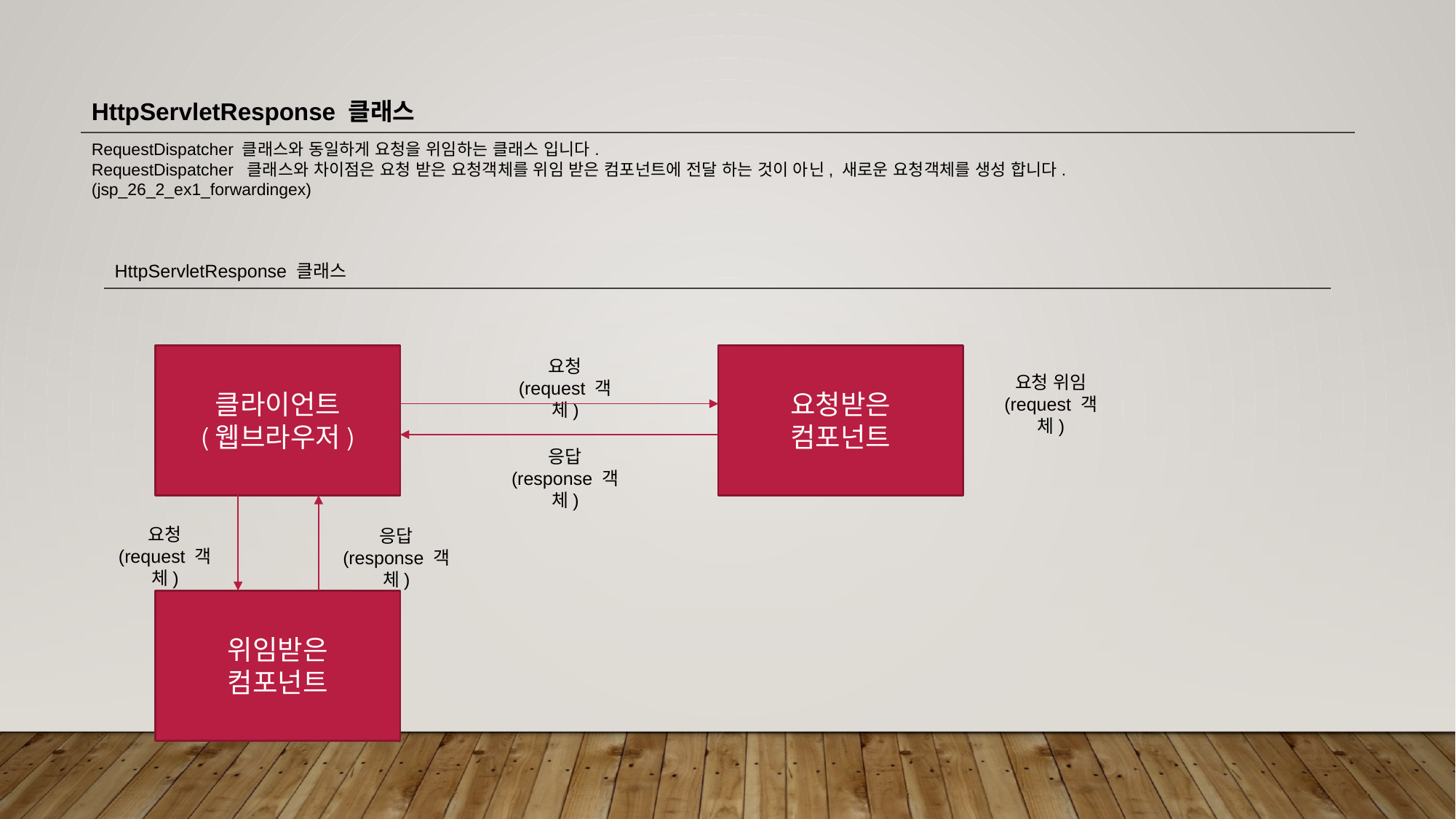

HttpServletResponse 클래스
RequestDispatcher 클래스와 동일하게 요청을 위임하는 클래스 입니다.
RequestDispatcher  클래스와 차이점은 요청 받은 요청객체를 위임 받은 컴포넌트에 전달 하는 것이 아닌, 새로운 요청객체를 생성 합니다.
(jsp_26_2_ex1_forwardingex)
HttpServletResponse 클래스
요청받은
컴포넌트
클라이언트
(웹브라우저)
요청
(request 객체)
요청 위임
(request 객체)
응답
(response 객체)
요청
(request 객체)
응답
(response 객체)
위임받은
컴포넌트